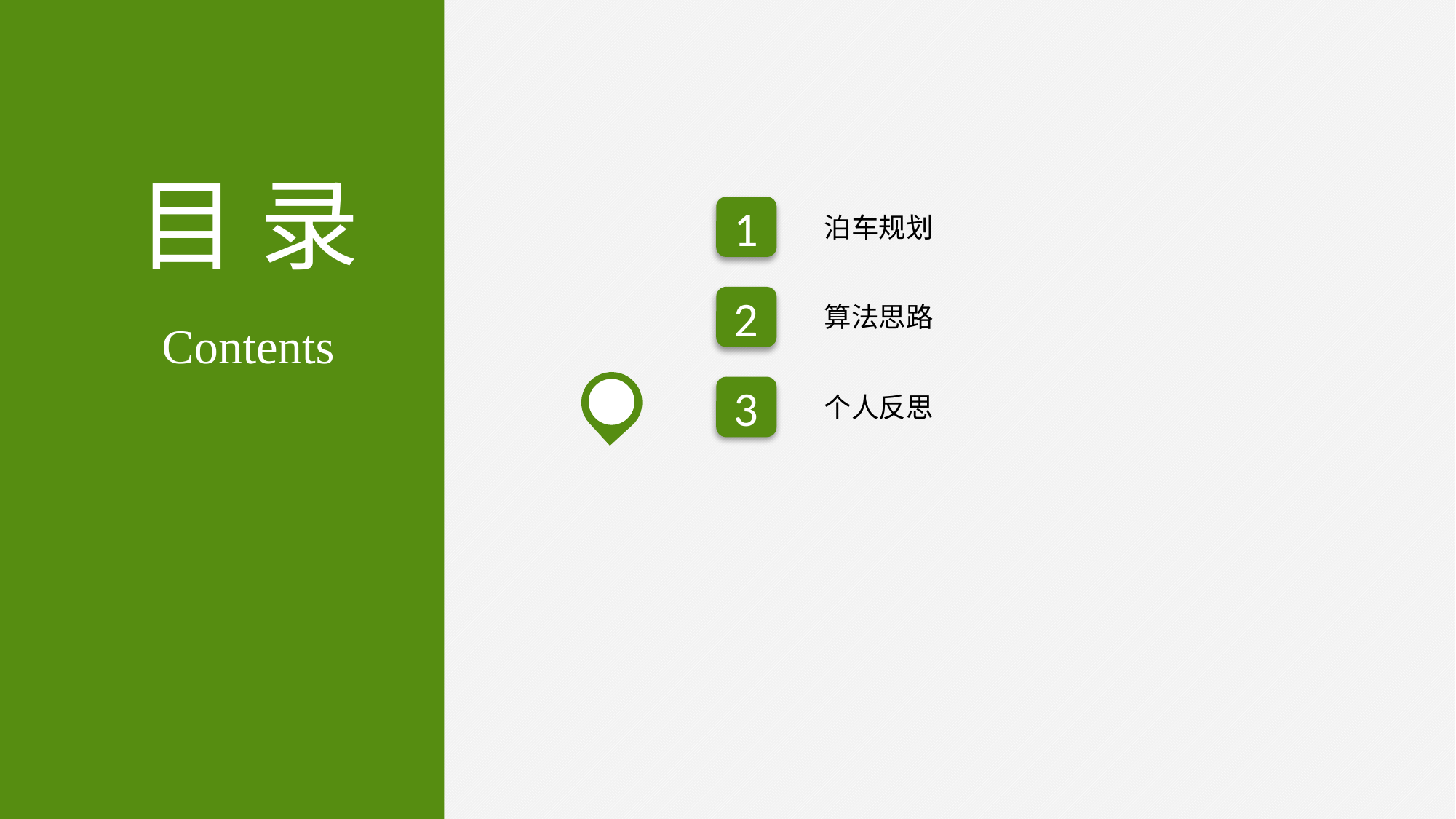

目 录
1
泊车规划
2
算法思路
Contents

3
个人反思